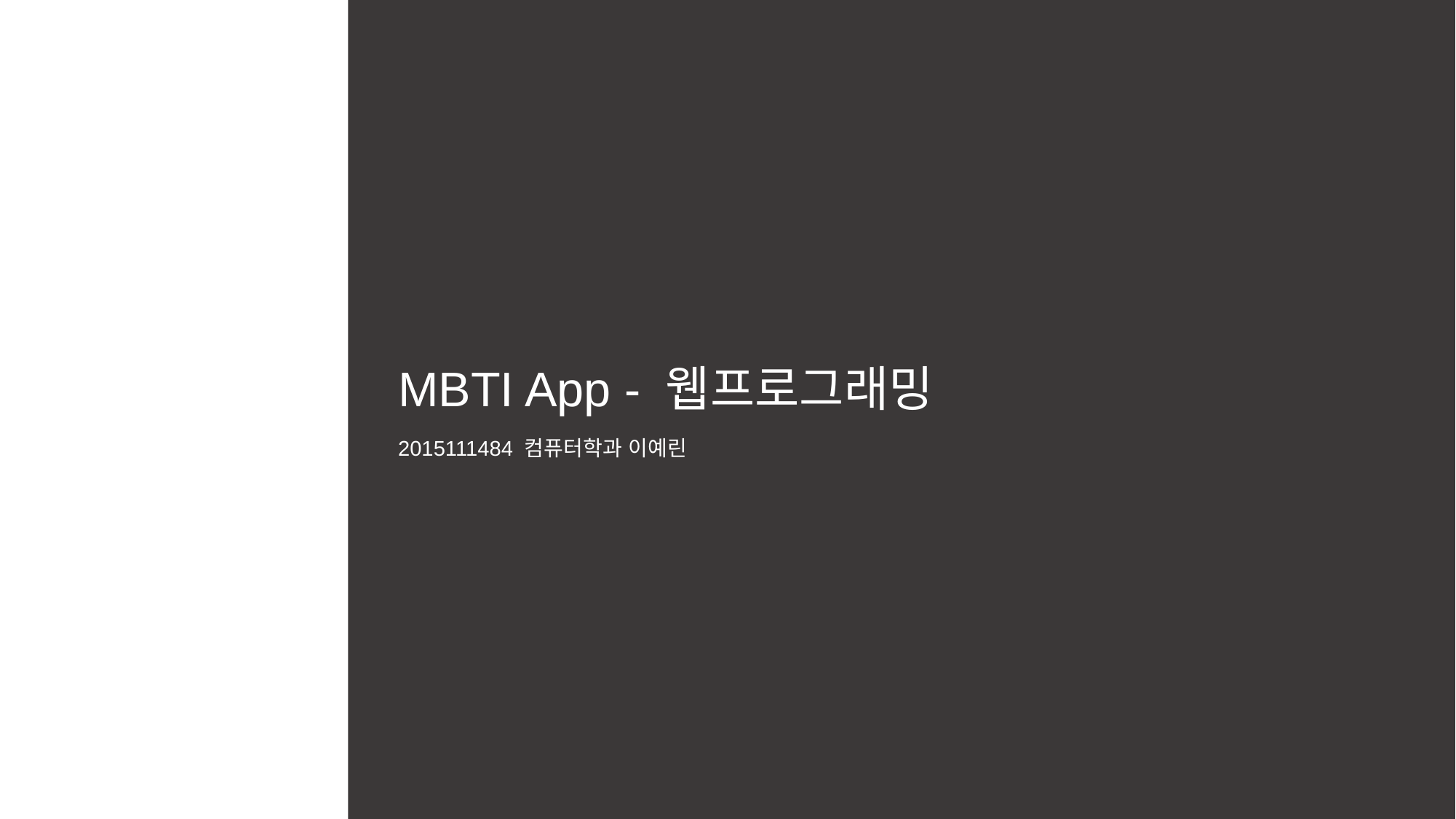

MBTI App - 웹프로그래밍
2015111484 컴퓨터학과 이예린